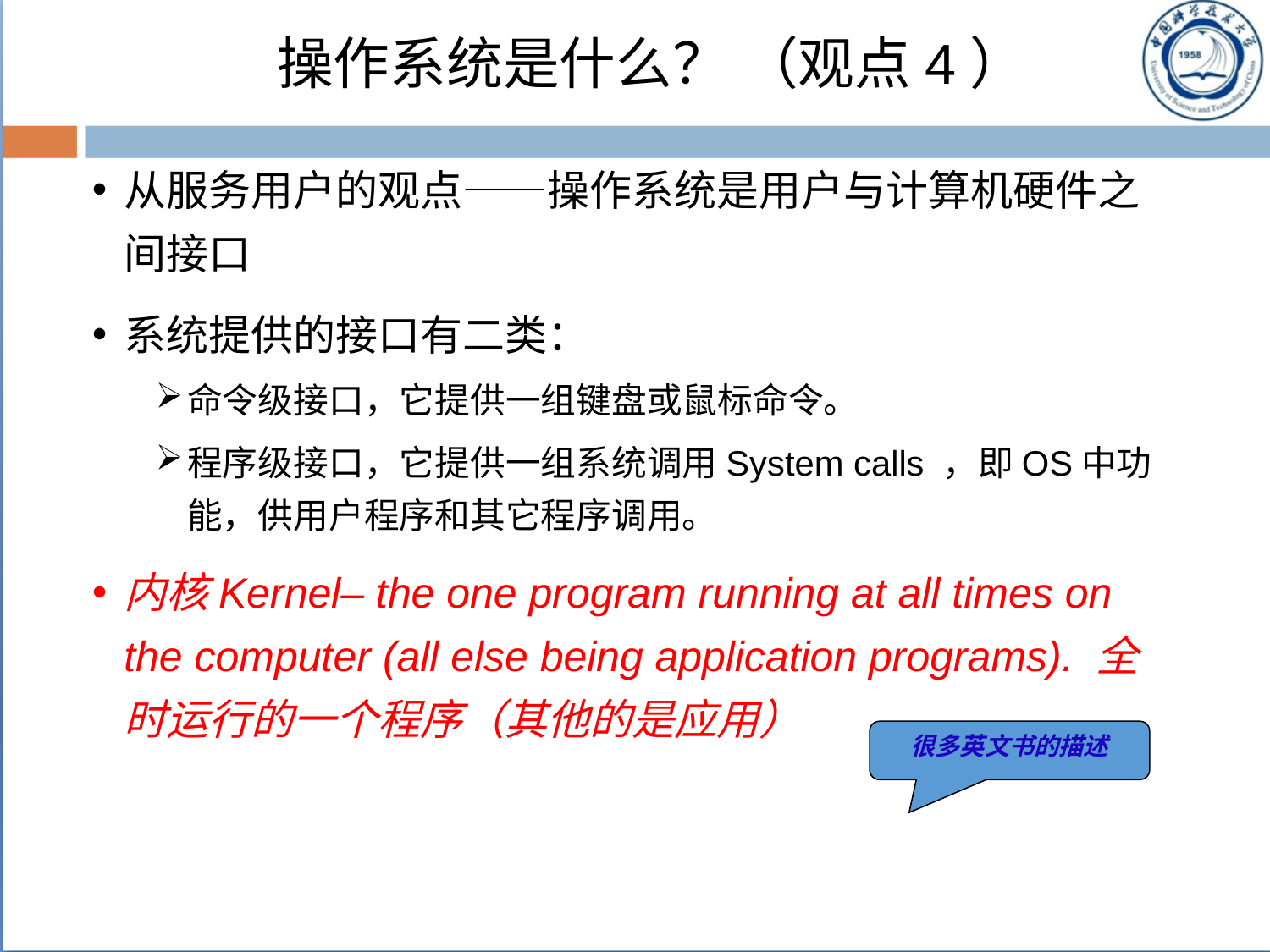

操作系统是什么？ （观点4）
从服务用户的观点――操作系统是用户与计算机硬件之间接口
系统提供的接口有二类：
命令级接口，它提供一组键盘或鼠标命令。
程序级接口，它提供一组系统调用System calls ，即OS中功能，供用户程序和其它程序调用。
内核Kernel– the one program running at all times on the computer (all else being application programs). 全时运行的一个程序（其他的是应用）
很多英文书的描述